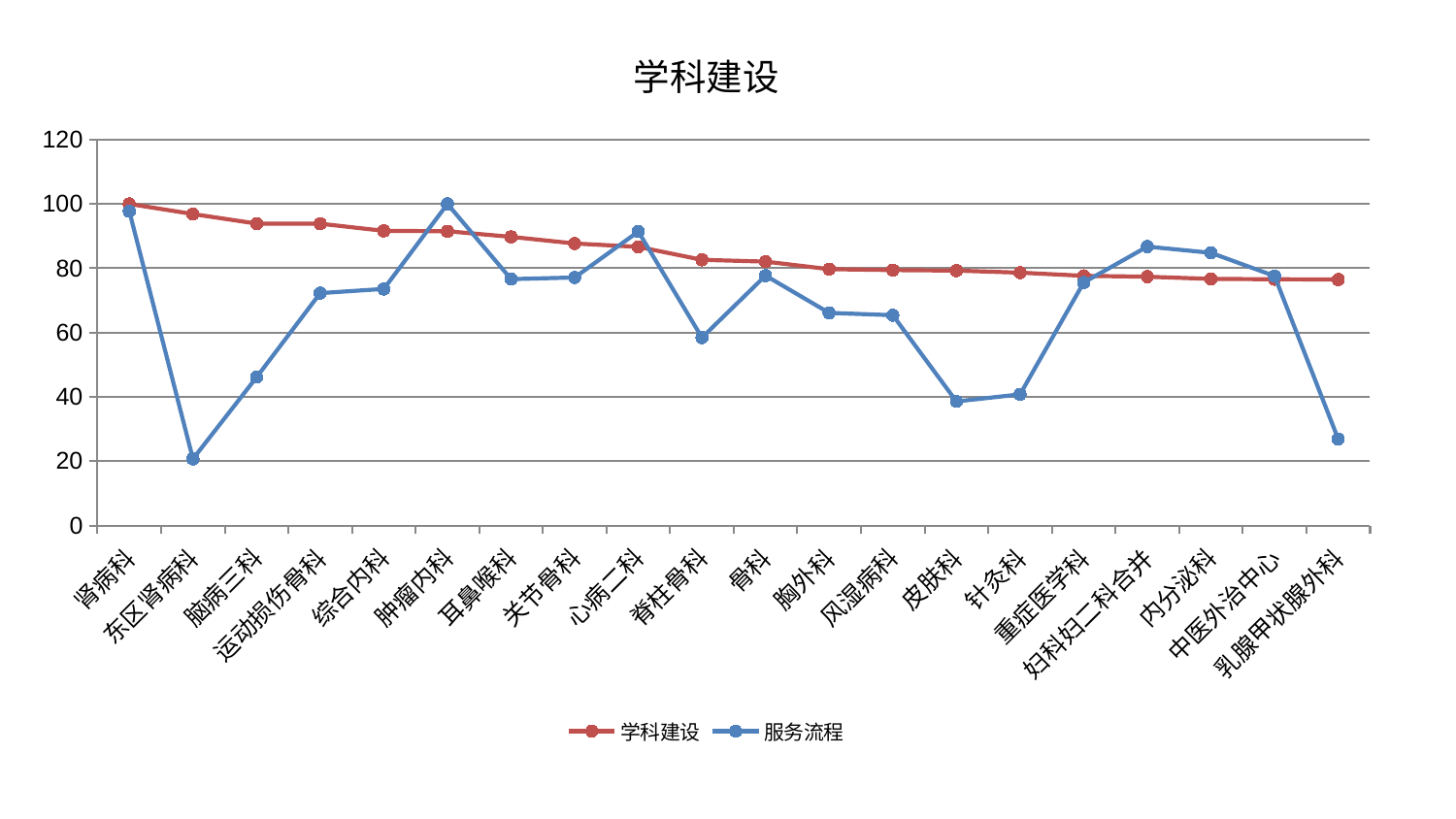

### Chart: 学科建设

| Category | 学科建设 | 服务流程 |
|---|---|---|
| 肾病科 | 100.0 | 97.71037262647859 |
| 东区肾病科 | 96.85860624539184 | 20.699268963572838 |
| 脑病三科 | 93.8893957821522 | 46.11645661173402 |
| 运动损伤骨科 | 93.84416182872948 | 72.27481536217785 |
| 综合内科 | 91.63290281785682 | 73.5660198932375 |
| 肿瘤内科 | 91.5093284344847 | 100.0 |
| 耳鼻喉科 | 89.76315062628541 | 76.62186987457406 |
| 关节骨科 | 87.70627095984399 | 77.12769808689757 |
| 心病二科 | 86.65243352750646 | 91.40532083865473 |
| 脊柱骨科 | 82.61963184670111 | 58.448126206737484 |
| 骨科 | 82.07437946750092 | 77.72107845879428 |
| 胸外科 | 79.72480595693118 | 66.12569100868662 |
| 风湿病科 | 79.42609093064019 | 65.40488861219578 |
| 皮肤科 | 79.26821903645316 | 38.57991218869989 |
| 针灸科 | 78.62694731556567 | 40.770475020394656 |
| 重症医学科 | 77.64429160798133 | 75.56779589851709 |
| 妇科妇二科合并 | 77.3702080405598 | 86.74752597643202 |
| 内分泌科 | 76.6823035635177 | 84.80155862109503 |
| 中医外治中心 | 76.57862940862998 | 77.58457088728358 |
| 乳腺甲状腺外科 | 76.49817234708702 | 26.889126379815405 |
218